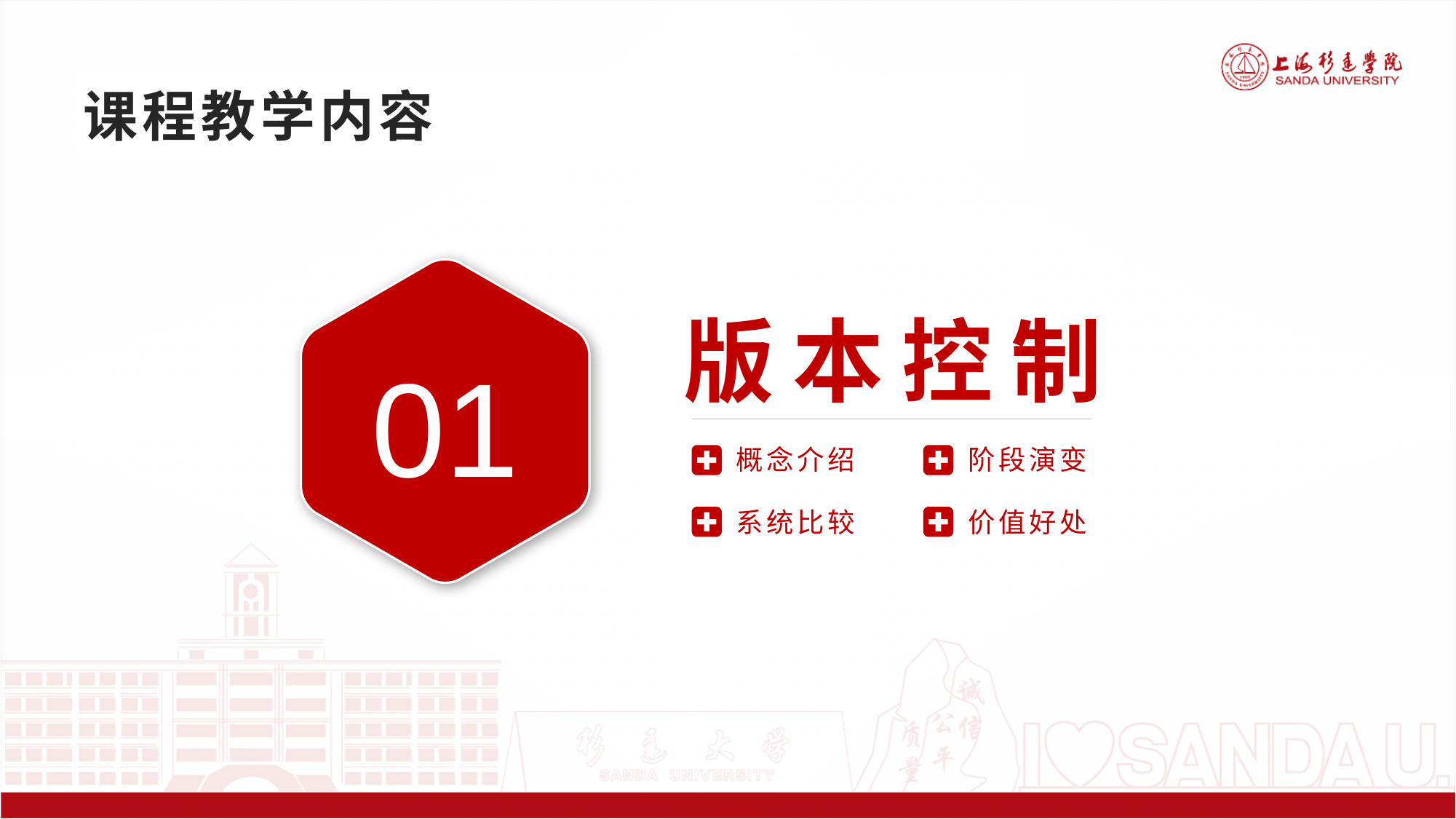

#
课程教学内容

01
版本控制
概念介绍
阶段演变

系统比较
价值好处